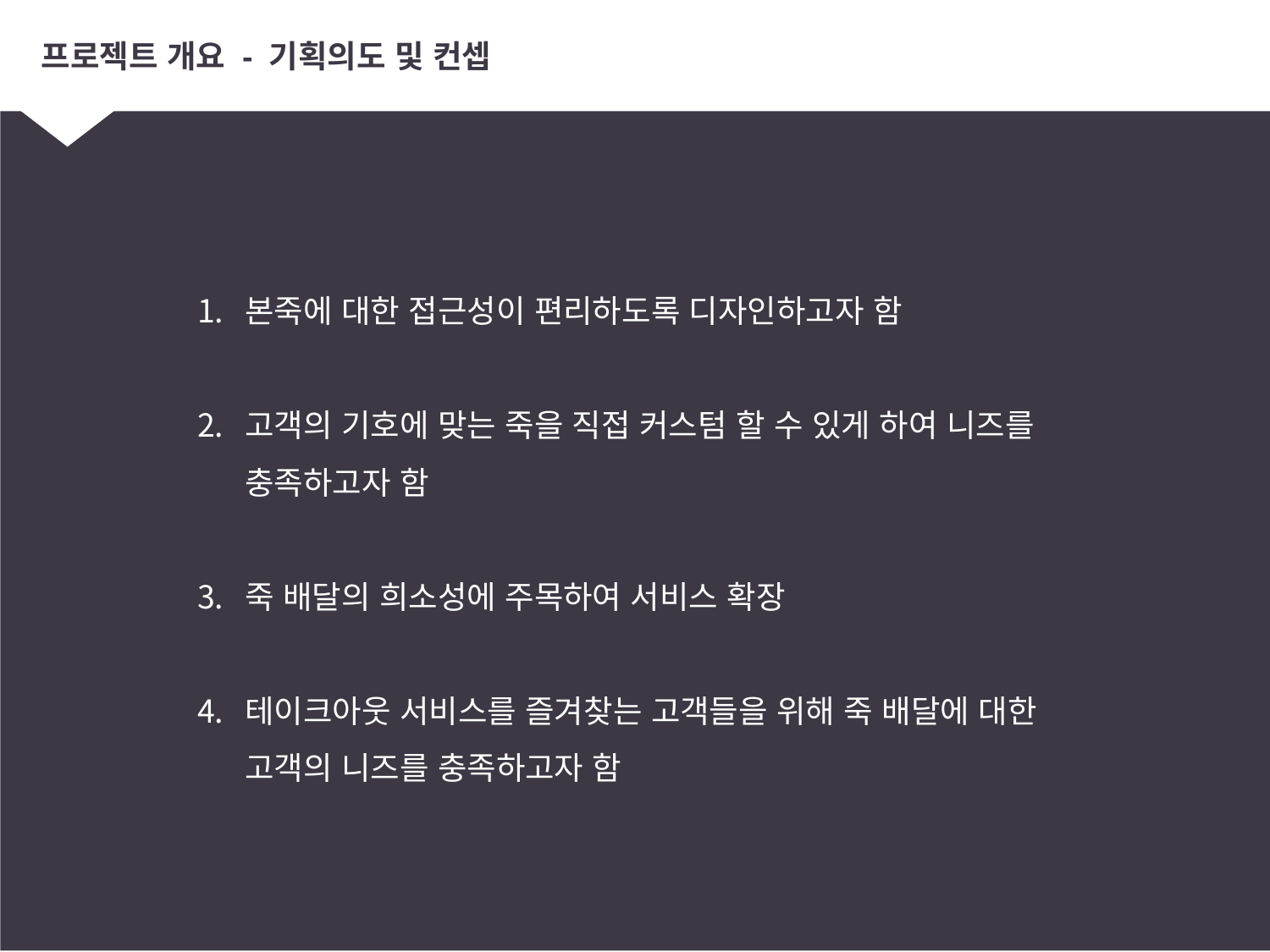

# 프로젝트 개요 - 기획의도 및 컨셉
본죽에 대한 접근성이 편리하도록 디자인하고자 함

고객의 기호에 맞는 죽을 직접 커스텀 할 수 있게 하여 니즈를 충족하고자 함

죽 배달의 희소성에 주목하여 서비스 확장

테이크아웃 서비스를 즐겨찾는 고객들을 위해 죽 배달에 대한 고객의 니즈를 충족하고자 함